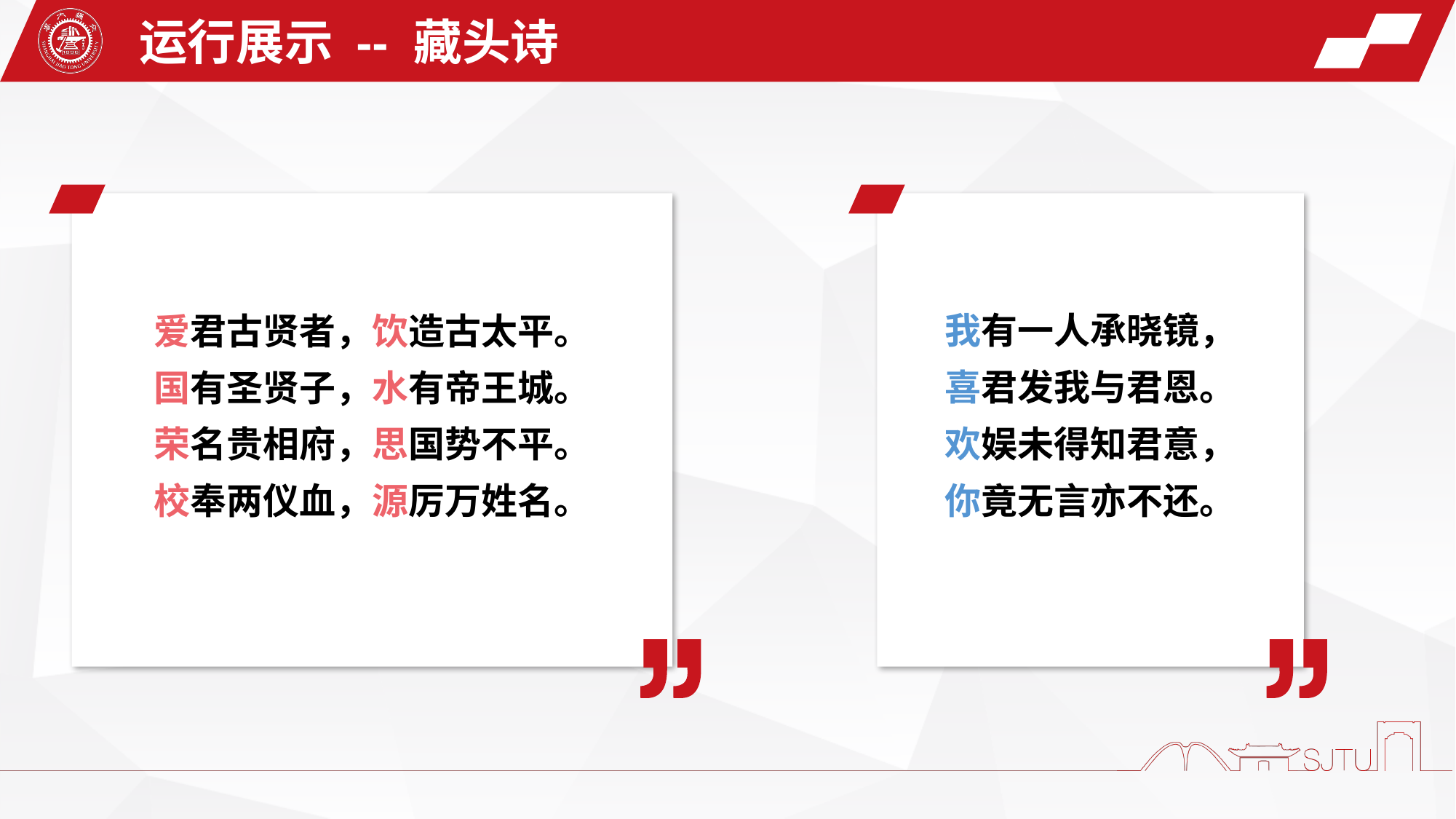

运行展示 -- 藏头诗

我有一人承晓镜，
喜君发我与君恩。
欢娱未得知君意，
你竟无言亦不还。
爱君古贤者，饮造古太平。
国有圣贤子，水有帝王城。
荣名贵相府，思国势不平。
校奉两仪血，源厉万姓名。